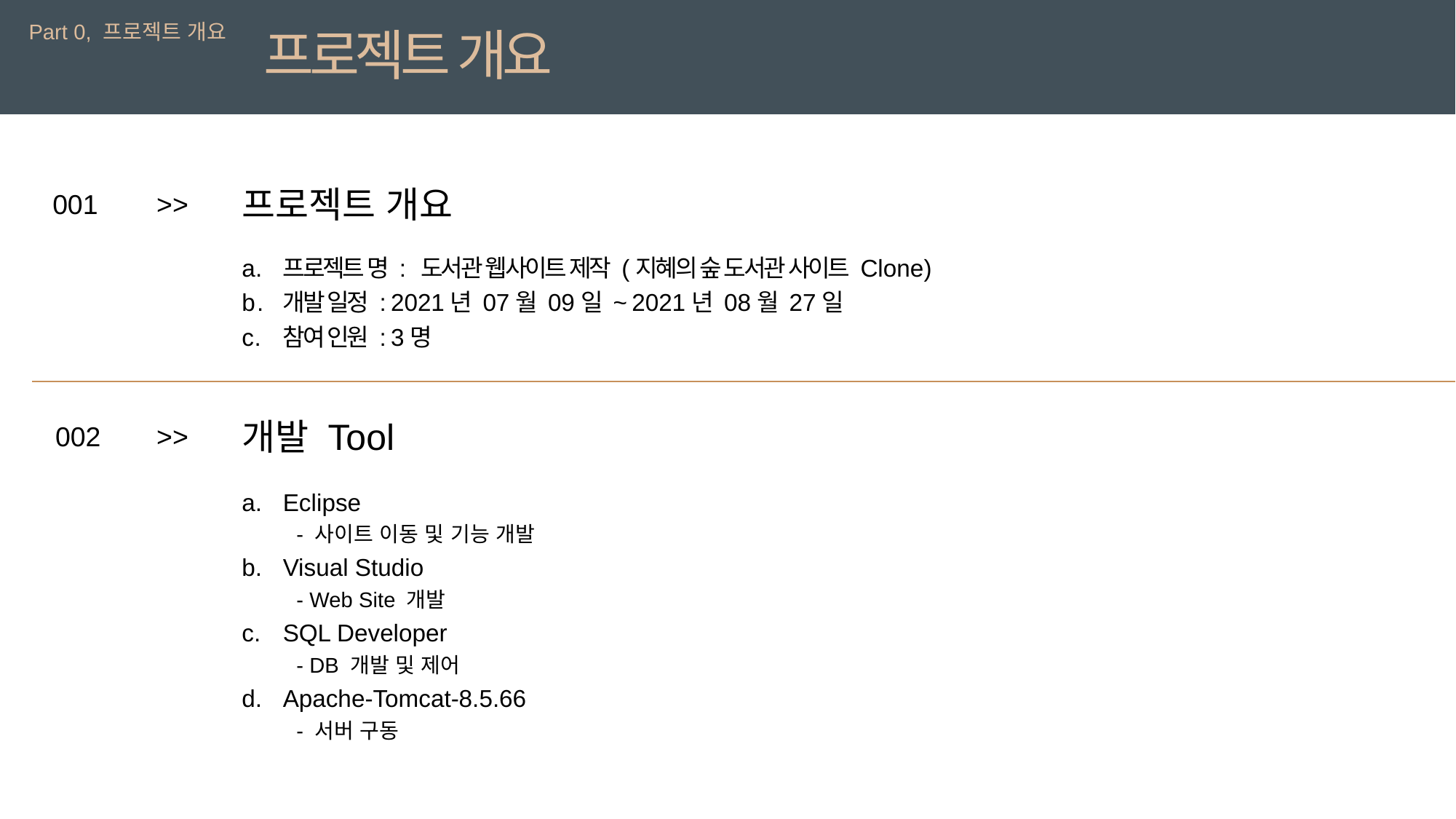

Part 0, 프로젝트 개요
프로젝트 개요
Part 2, 프로그램 기획
기획의도
프로젝트 개요
001
>>
프로젝트 명 :  도서관 웹사이트 제작 (지혜의 숲 도서관 사이트 Clone)
개발 일정 : 2021년 07월 09일 ~ 2021년 08월 27일
참여 인원 : 3명

개발 Tool
002
>>
Eclipse
- 사이트 이동 및 기능 개발
Visual Studio
- Web Site 개발
SQL Developer
- DB 개발 및 제어
Apache-Tomcat-8.5.66
- 서버 구동